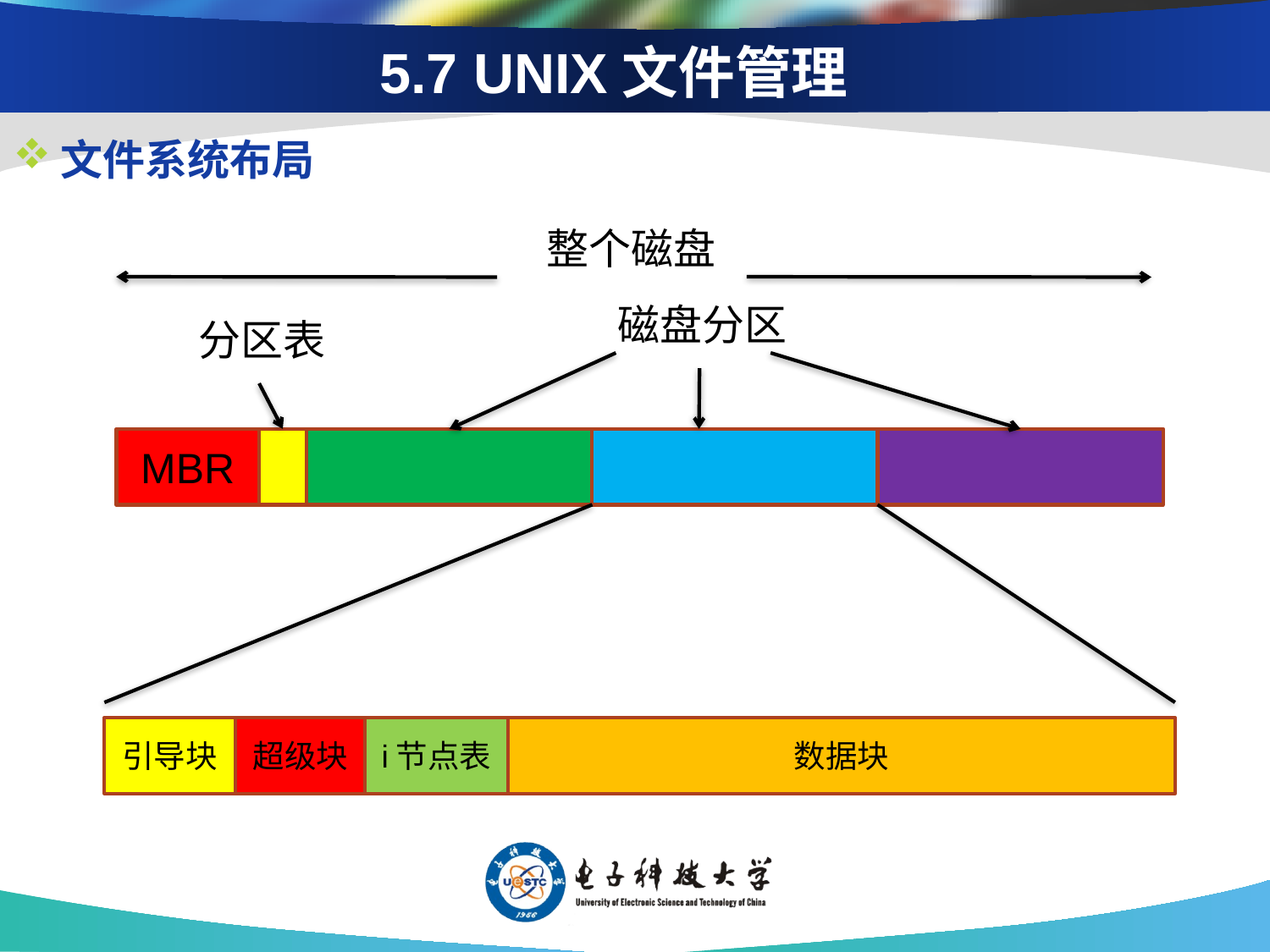

# 5.7 UNIX文件管理
文件系统布局
整个磁盘
磁盘分区
分区表
MBR

引导块
超级块
i节点表
数据块